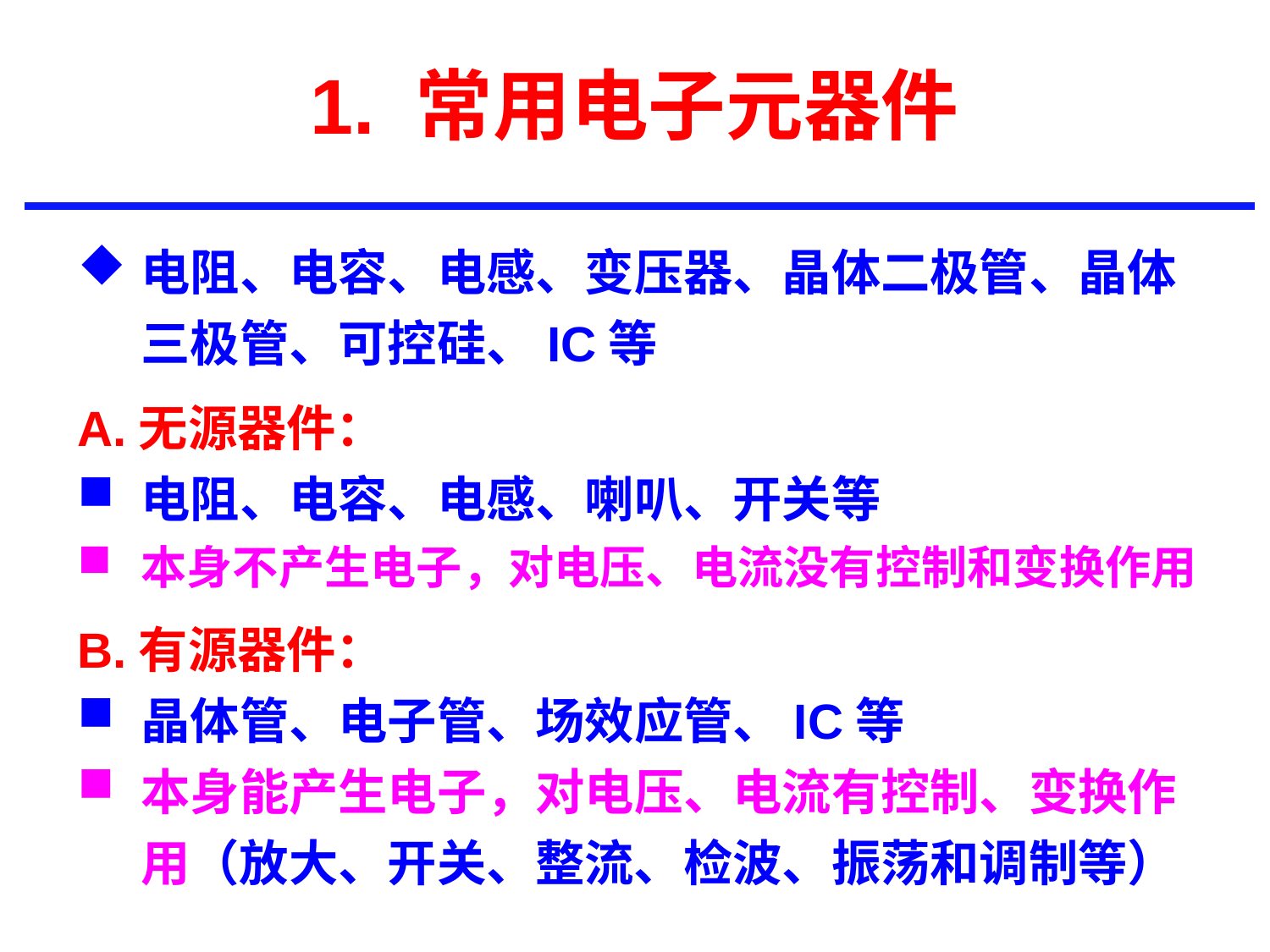

# 1. 常用电子元器件
电阻、电容、电感、变压器、晶体二极管、晶体三极管、可控硅、IC等

A.无源器件：
电阻、电容、电感、喇叭、开关等
本身不产生电子，对电压、电流没有控制和变换作用
B.有源器件：
晶体管、电子管、场效应管、IC等
本身能产生电子，对电压、电流有控制、变换作用（放大、开关、整流、检波、振荡和调制等）